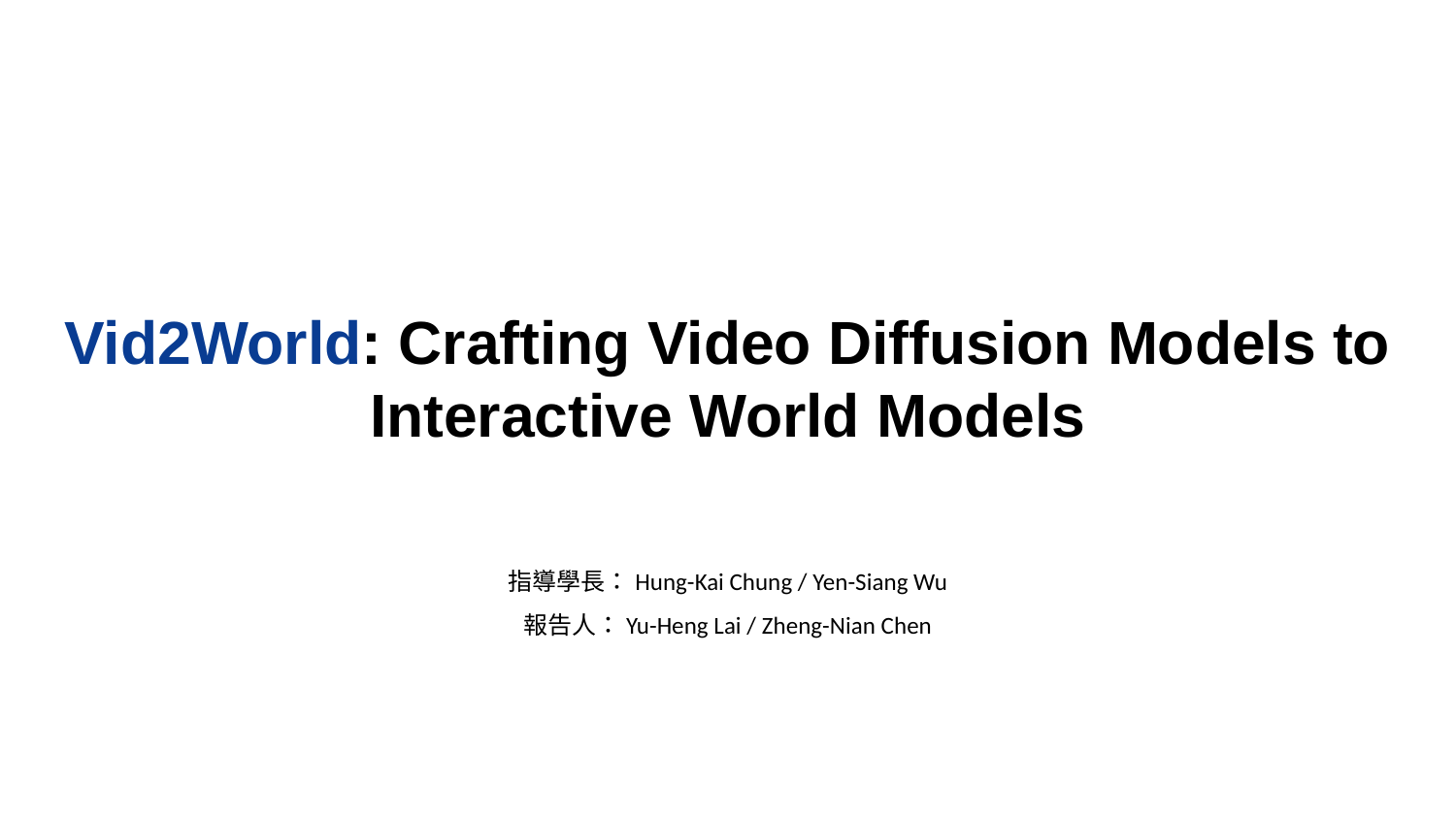

# Vid2World: Crafting Video Diffusion Models to Interactive World Models
指導學長：Hung-Kai Chung / Yen-Siang Wu
報告人：Yu-Heng Lai / Zheng-Nian Chen